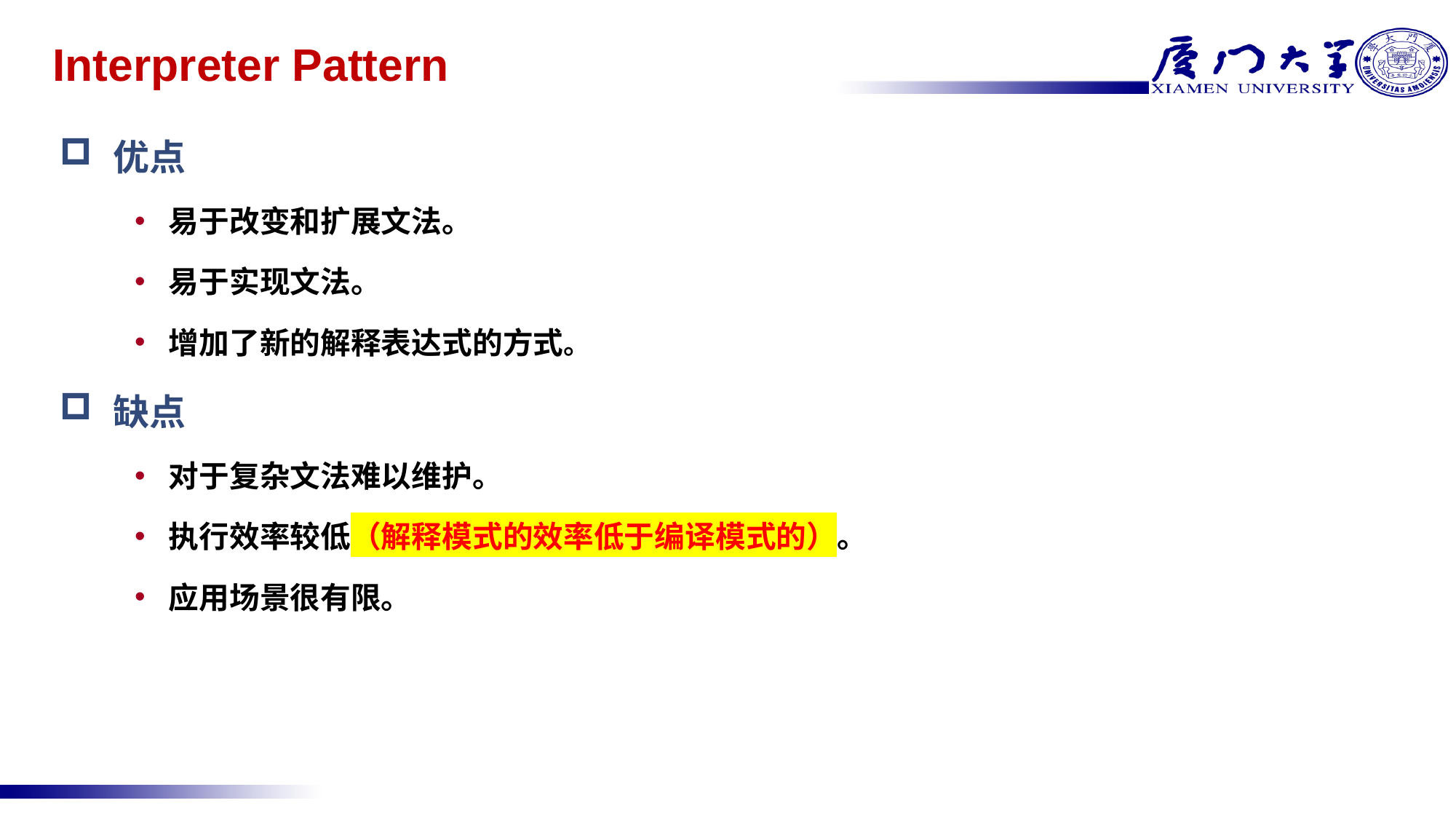

# Interpreter Pattern
优点
易于改变和扩展文法。
易于实现文法。
增加了新的解释表达式的方式。
缺点
对于复杂文法难以维护。
执行效率较低（解释模式的效率低于编译模式的）。
应用场景很有限。